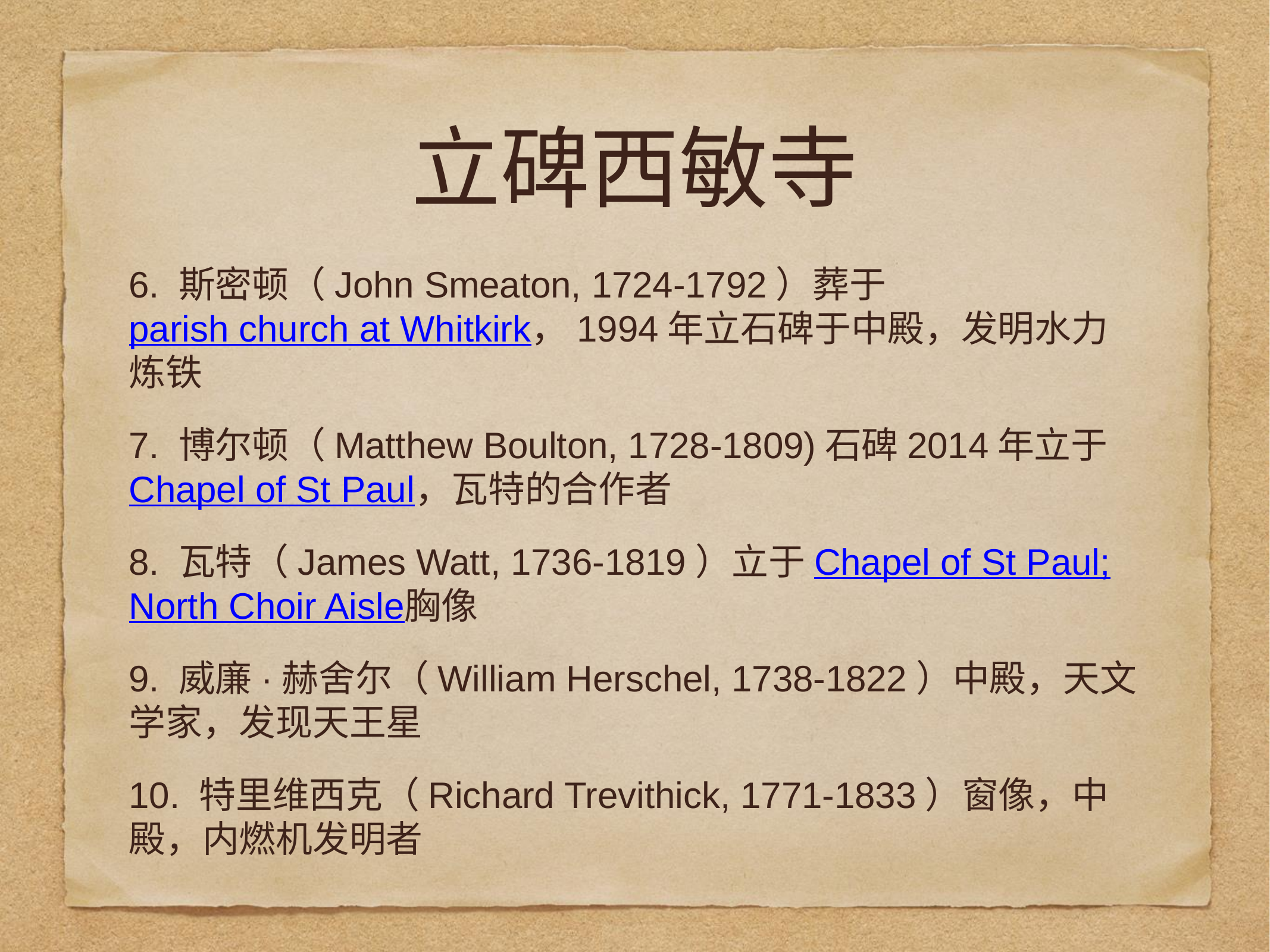

# 立碑西敏寺
6. 斯密顿（John Smeaton, 1724-1792）葬于parish church at Whitkirk，1994年立石碑于中殿，发明水力炼铁
7. 博尔顿（Matthew Boulton, 1728-1809)石碑2014年立于Chapel of St Paul，瓦特的合作者
8. 瓦特（James Watt, 1736-1819）立于Chapel of St Paul; North Choir Aisle胸像
9. 威廉·赫舍尔（William Herschel, 1738-1822）中殿，天文学家，发现天王星
10. 特里维西克（Richard Trevithick, 1771-1833）窗像，中殿，内燃机发明者